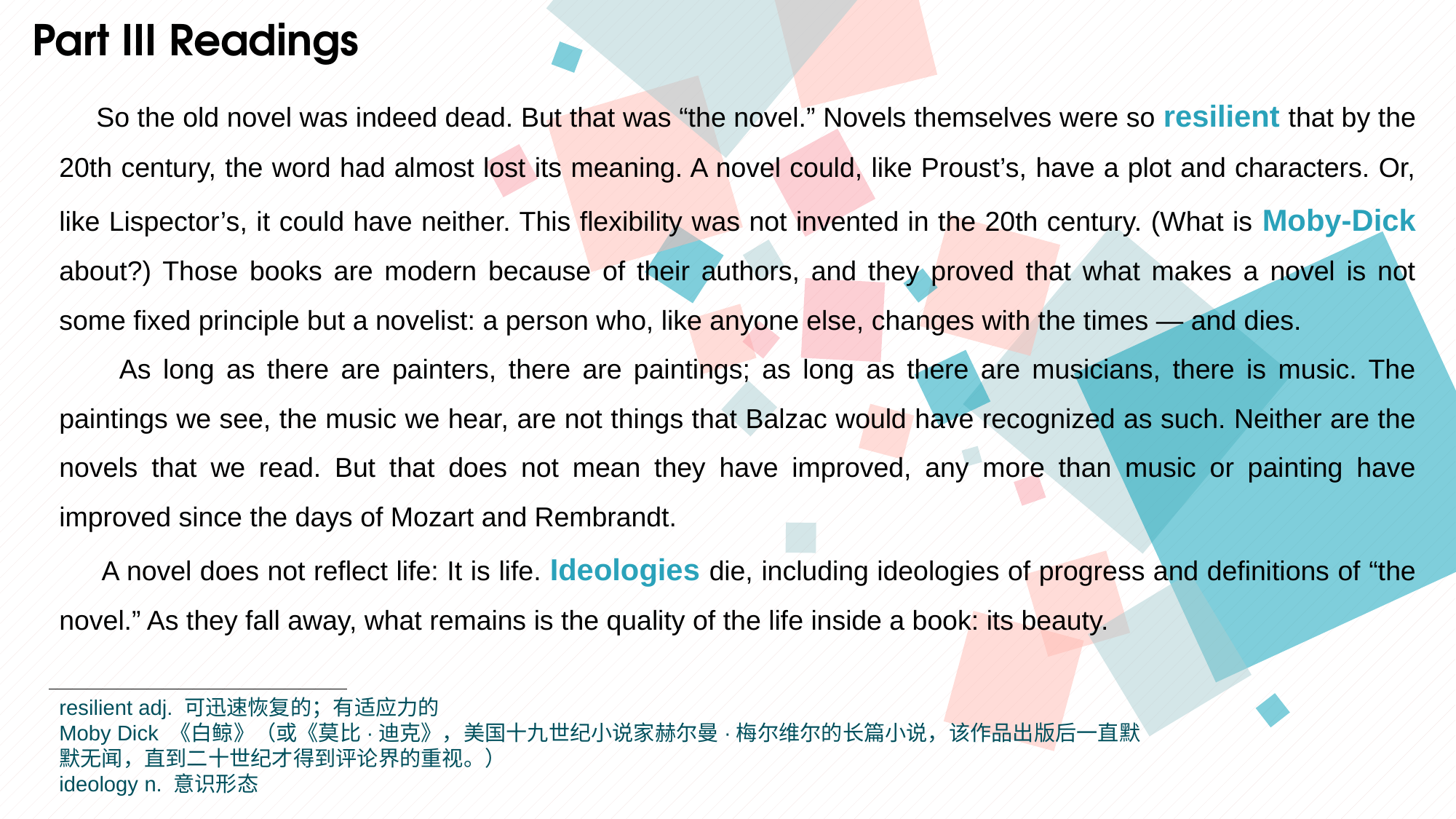

Part III Readings
      So the old novel was indeed dead. But that was “the novel.” Novels themselves were so resilient that by the 20th century, the word had almost lost its meaning. A novel could, like Proust’s, have a plot and characters. Or, like Lispector’s, it could have neither. This flexibility was not invented in the 20th century. (What is Moby-Dick about?) Those books are modern because of their authors, and they proved that what makes a novel is not some fixed principle but a novelist: a person who, like anyone else, changes with the times — and dies.
     As long as there are painters, there are paintings; as long as there are musicians, there is music. The paintings we see, the music we hear, are not things that Balzac would have recognized as such. Neither are the novels that we read. But that does not mean they have improved, any more than music or painting have improved since the days of Mozart and Rembrandt.
     A novel does not reflect life: It is life. Ideologies die, including ideologies of progress and definitions of “the novel.” As they fall away, what remains is the quality of the life inside a book: its beauty.
resilient adj. 可迅速恢复的；有适应力的
Moby Dick 《白鲸》（或《莫比·迪克》，美国十九世纪小说家赫尔曼·梅尔维尔的长篇小说，该作品出版后一直默
默无闻，直到二十世纪才得到评论界的重视。）
ideology n. 意识形态